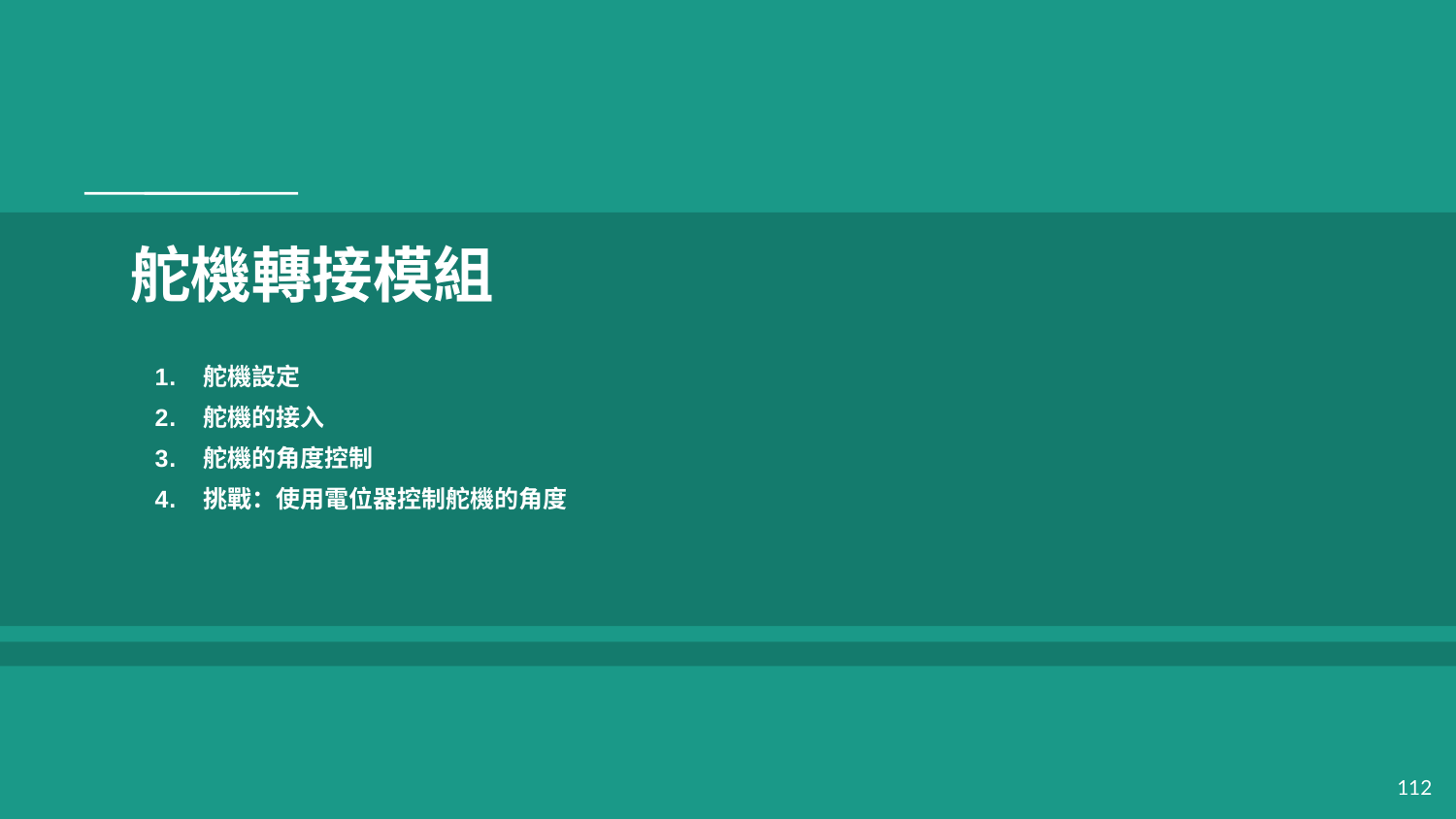

# 舵機轉接模組
舵機設定
舵機的接入
舵機的角度控制
挑戰：使用電位器控制舵機的角度
112